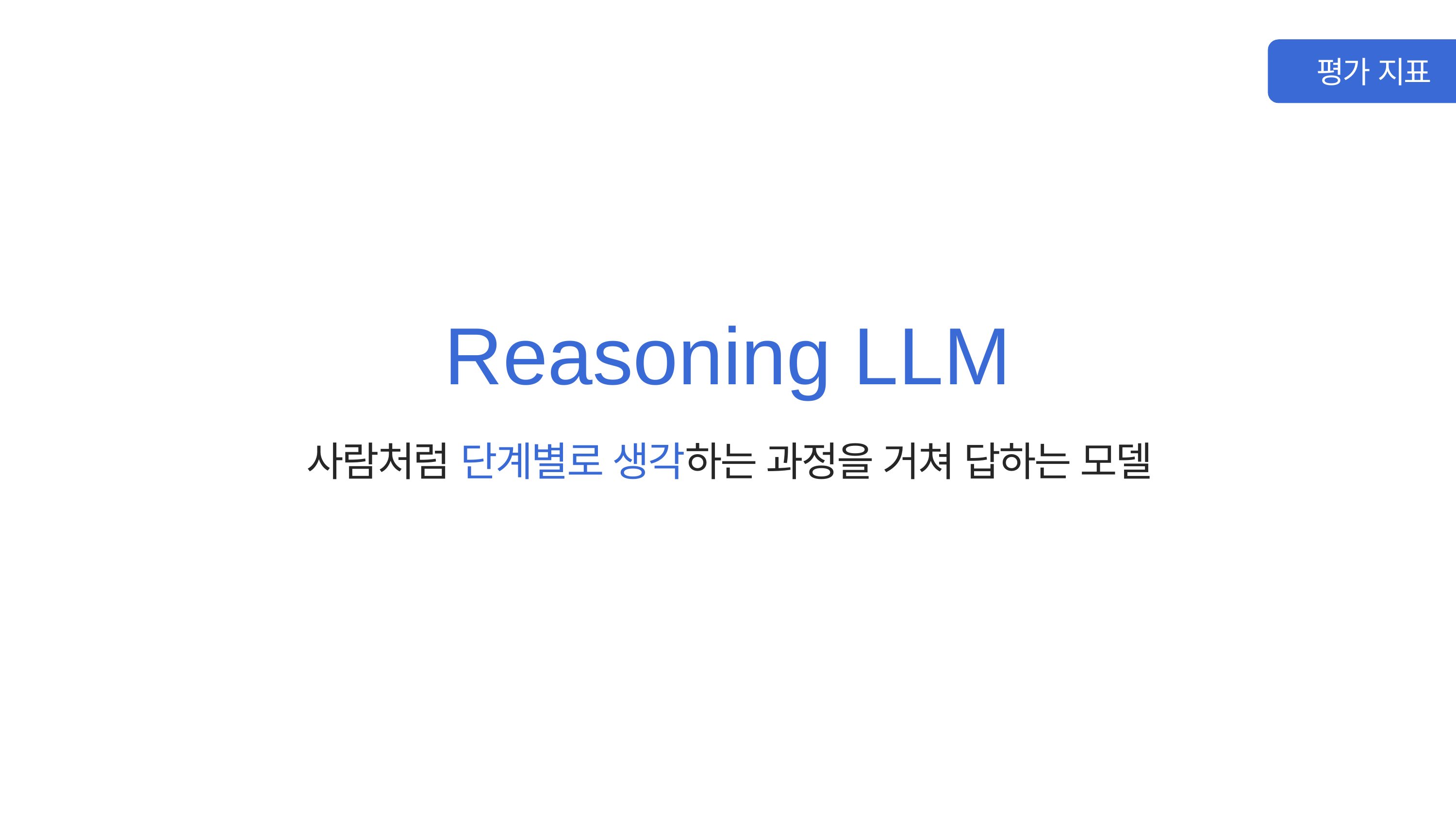

평가 지표
Reasoning LLM
사람처럼 단계별로 생각하는 과정을 거쳐 답하는 모델